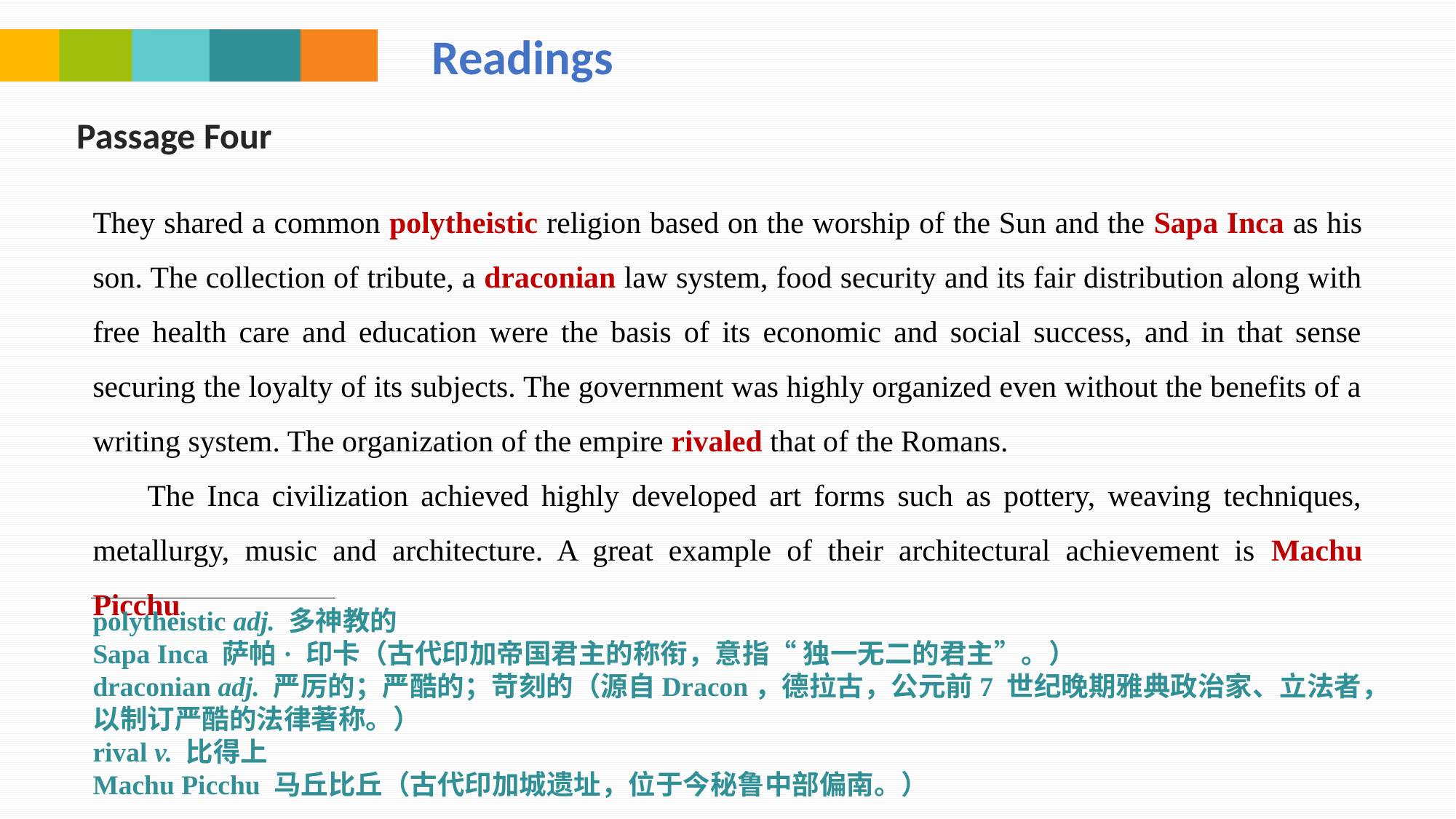

Readings

Passage Four
They shared a common polytheistic religion based on the worship of the Sun and the Sapa Inca as his son. The collection of tribute, a draconian law system, food security and its fair distribution along with free health care and education were the basis of its economic and social success, and in that sense securing the loyalty of its subjects. The government was highly organized even without the benefits of a writing system. The organization of the empire rivaled that of the Romans.
The Inca civilization achieved highly developed art forms such as pottery, weaving techniques, metallurgy, music and architecture. A great example of their architectural achievement is Machu Picchu
polytheistic adj. 多神教的
Sapa Inca 萨帕· 印卡（古代印加帝国君主的称衔，意指“ 独一无二的君主”。）
draconian adj. 严厉的；严酷的；苛刻的（源自Dracon，德拉古，公元前7 世纪晚期雅典政治家、立法者，以制订严酷的法律著称。）
rival v. 比得上
Machu Picchu 马丘比丘（古代印加城遗址，位于今秘鲁中部偏南。）